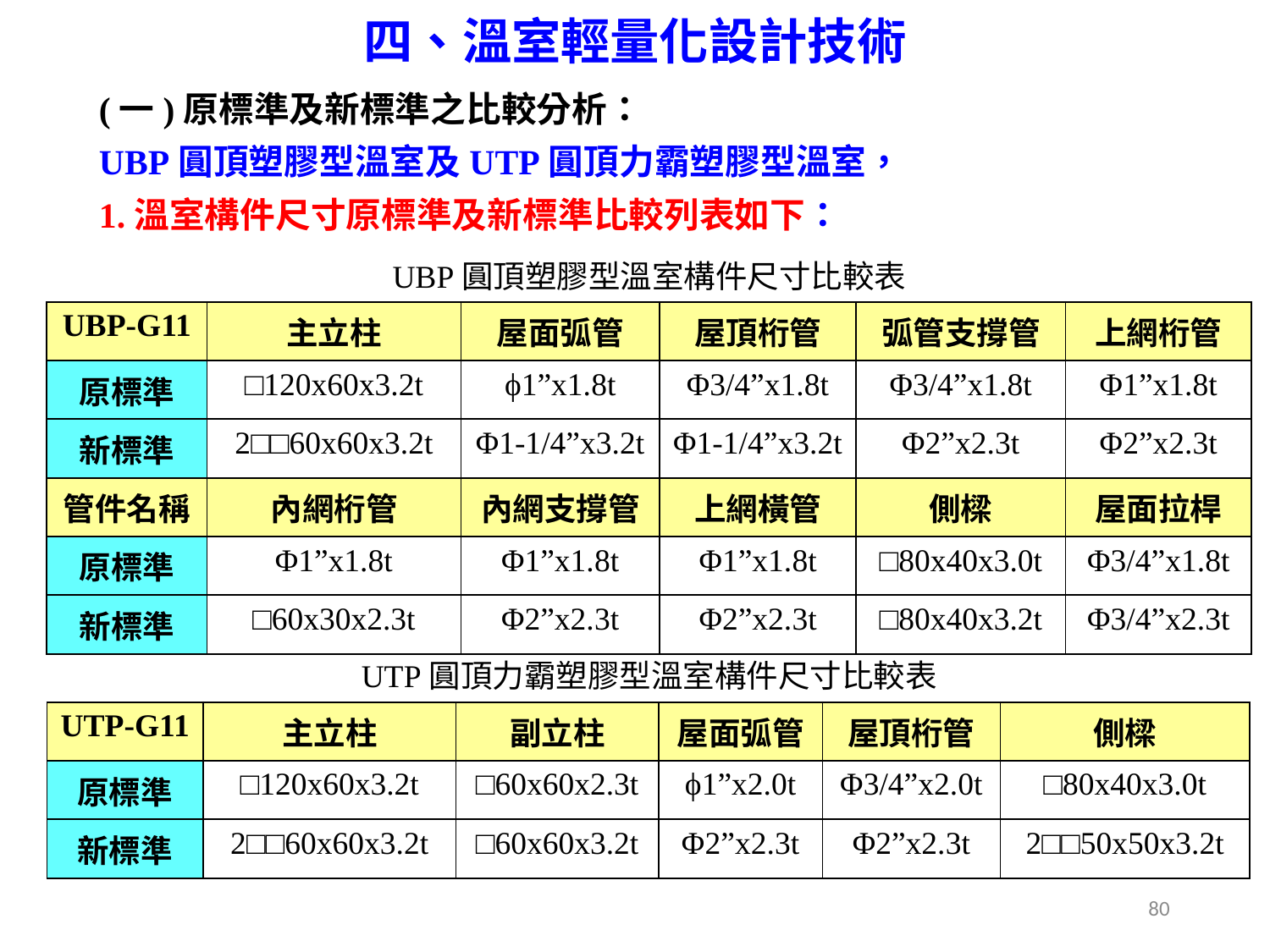

四、溫室輕量化設計技術
(一)原標準及新標準之比較分析：
UBP圓頂塑膠型溫室及UTP圓頂力霸塑膠型溫室，
1.溫室構件尺寸原標準及新標準比較列表如下：
UBP圓頂塑膠型溫室構件尺寸比較表

UTP圓頂力霸塑膠型溫室構件尺寸比較表

| UBP-G11 | 主立柱 | 屋面弧管 | 屋頂桁管 | 弧管支撐管 | 上網桁管 |
| --- | --- | --- | --- | --- | --- |
| 原標準 | □120x60x3.2t | ϕ1”x1.8t | Φ3/4”x1.8t | Φ3/4”x1.8t | Φ1”x1.8t |
| 新標準 | 2□□60x60x3.2t | Φ1-1/4”x3.2t | Φ1-1/4”x3.2t | Φ2”x2.3t | Φ2”x2.3t |
| 管件名稱 | 內網桁管 | 內網支撐管 | 上網橫管 | 側樑 | 屋面拉桿 |
| 原標準 | Φ1”x1.8t | Φ1”x1.8t | Φ1”x1.8t | □80x40x3.0t | Φ3/4”x1.8t |
| 新標準 | □60x30x2.3t | Φ2”x2.3t | Φ2”x2.3t | □80x40x3.2t | Φ3/4”x2.3t |
| UTP-G11 | 主立柱 | 副立柱 | 屋面弧管 | 屋頂桁管 | 側樑 |
| --- | --- | --- | --- | --- | --- |
| 原標準 | □120x60x3.2t | □60x60x2.3t | ϕ1”x2.0t | Φ3/4”x2.0t | □80x40x3.0t |
| 新標準 | 2□□60x60x3.2t | □60x60x3.2t | Φ2”x2.3t | Φ2”x2.3t | 2□□50x50x3.2t |
80